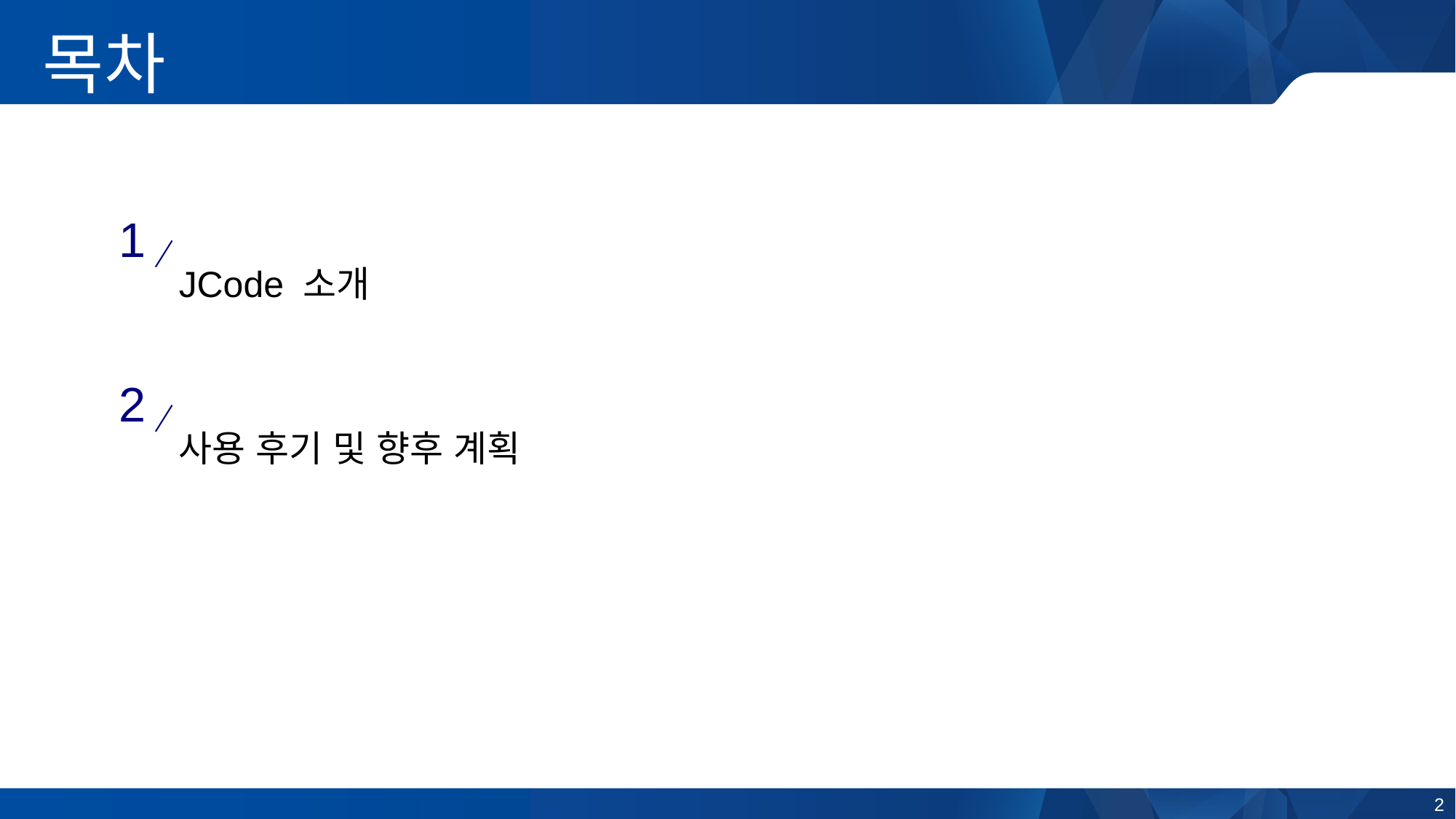

목차
1
JCode 소개
2
사용 후기 및 향후 계획
2